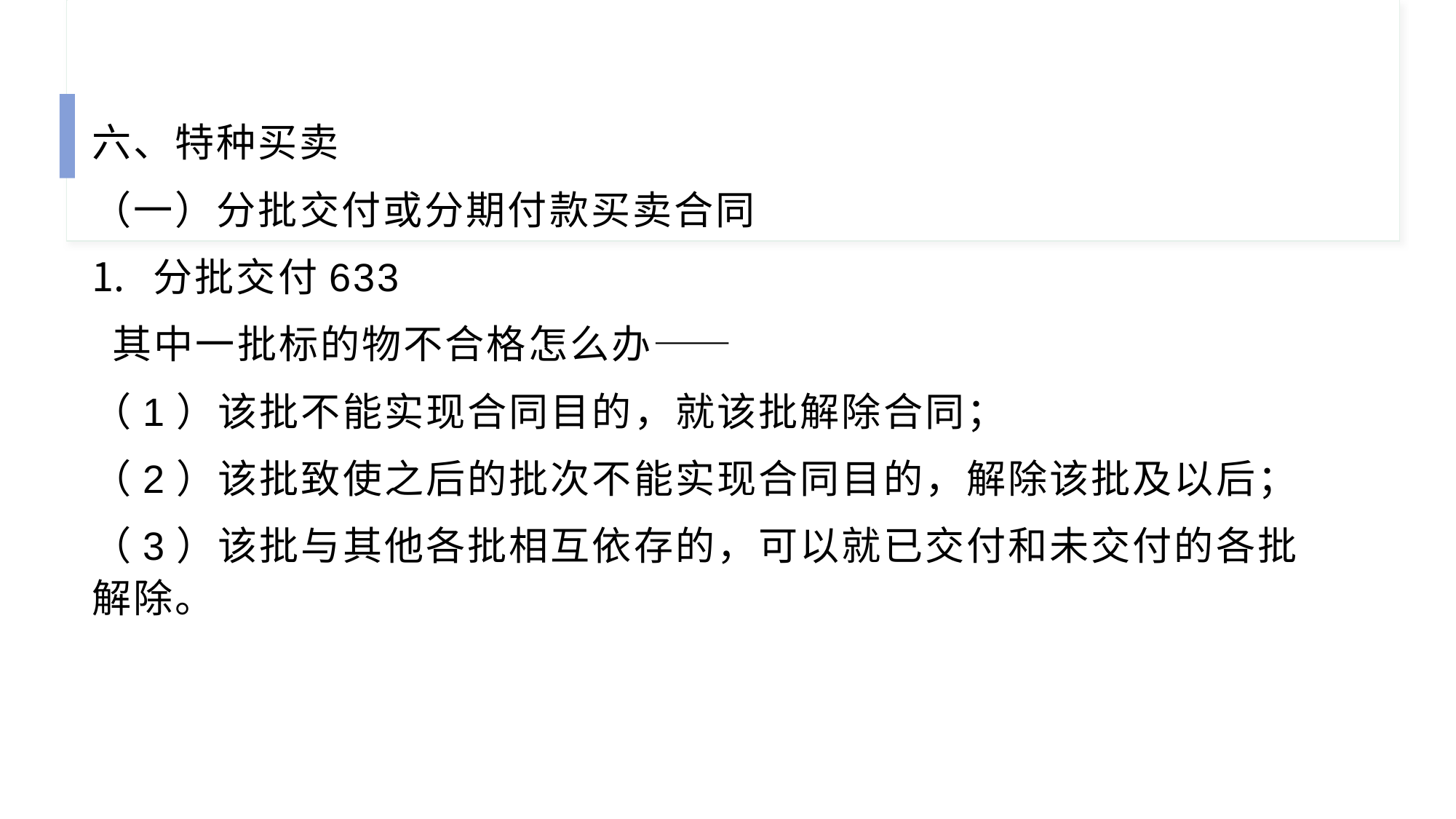

六、特种买卖
（一）分批交付或分期付款买卖合同
分批交付633
 其中一批标的物不合格怎么办——
（1）该批不能实现合同目的，就该批解除合同；
（2）该批致使之后的批次不能实现合同目的，解除该批及以后；
（3）该批与其他各批相互依存的，可以就已交付和未交付的各批解除。